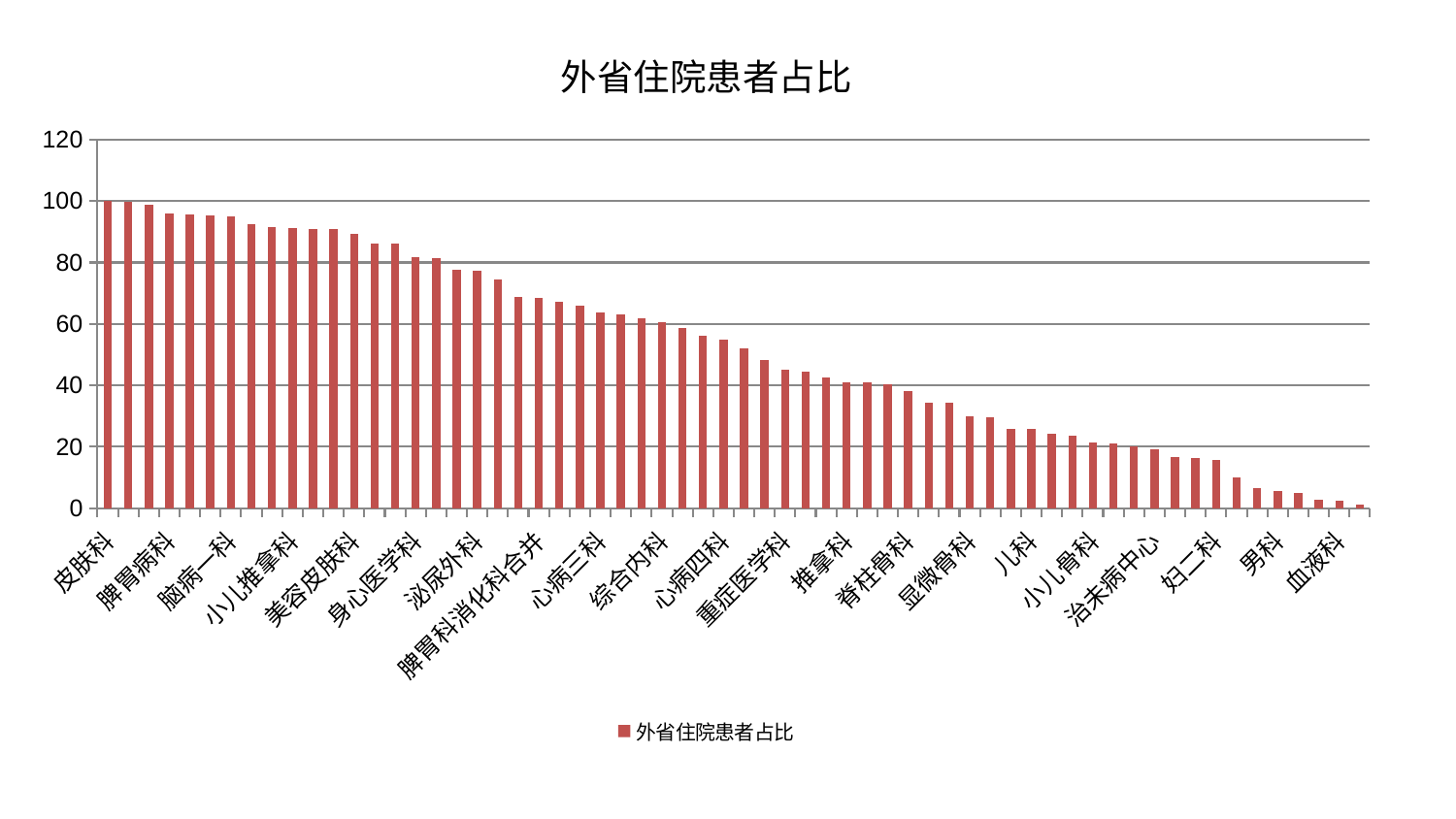

### Chart: 外省住院患者占比

| Category | 外省住院患者占比 |
|---|---|
| 皮肤科 | 100.0 |
| 妇科 | 99.65385889070743 |
| 骨科 | 98.68088546822776 |
| 脾胃病科 | 96.0235173372621 |
| 中医经典科 | 95.52584244730285 |
| 心血管内科 | 95.42412042641732 |
| 脑病一科 | 94.90000550588591 |
| 风湿病科 | 92.55661488372155 |
| 肿瘤内科 | 91.62759083779926 |
| 小儿推拿科 | 91.36786750372266 |
| 眼科 | 91.03042582939665 |
| 肾病科 | 90.96282253111833 |
| 美容皮肤科 | 89.25488318565193 |
| 脑病三科 | 86.17108060701872 |
| 肾脏内科 | 86.02837259038608 |
| 身心医学科 | 81.90581613448019 |
| 神经外科 | 81.30665833346372 |
| 康复科 | 77.61385769912259 |
| 泌尿外科 | 77.19338015172397 |
| 周围血管科 | 74.33014836810685 |
| 心病一科 | 68.81943721549688 |
| 脾胃科消化科合并 | 68.59745399741321 |
| 内分泌科 | 67.24668866264336 |
| 产科 | 65.96953459246048 |
| 心病三科 | 63.62161256284179 |
| 东区重症医学科 | 63.272826594240286 |
| 老年医学科 | 61.802409315341556 |
| 综合内科 | 60.464216834223045 |
| 肝胆外科 | 58.68045065932621 |
| 微创骨科 | 56.31901454688279 |
| 心病四科 | 54.99051240796286 |
| 妇科妇二科合并 | 51.92935744640574 |
| 肛肠科 | 48.31368475817632 |
| 重症医学科 | 45.135610833646425 |
| 创伤骨科 | 44.42175758161487 |
| 耳鼻喉科 | 42.47980914251023 |
| 推拿科 | 41.156534688473855 |
| 运动损伤骨科 | 40.94333488508268 |
| 神经内科 | 40.48584450141995 |
| 脊柱骨科 | 38.118071312957426 |
| 呼吸内科 | 34.403823208098856 |
| 普通外科 | 34.352128355026856 |
| 显微骨科 | 29.86651781591151 |
| 肝病科 | 29.58627833100588 |
| 心病二科 | 25.969740380084325 |
| 儿科 | 25.71153307048487 |
| 乳腺甲状腺外科 | 24.33036742754344 |
| 中医外治中心 | 23.510915660554712 |
| 小儿骨科 | 21.318501470440403 |
| 医院 | 21.235516086660013 |
| 脑病二科 | 20.294066216732652 |
| 治未病中心 | 19.281605356105317 |
| 西区重症医学科 | 16.62055650390909 |
| 东区肾病科 | 16.304472658948157 |
| 妇二科 | 15.763992723192699 |
| 胸外科 | 10.13763899697282 |
| 关节骨科 | 6.430485118026707 |
| 男科 | 5.625767357092836 |
| 口腔科 | 5.127588412415421 |
| 消化内科 | 2.6176498341421897 |
| 血液科 | 2.4041676166920483 |
| 针灸科 | 1.0641909039215636 |
287